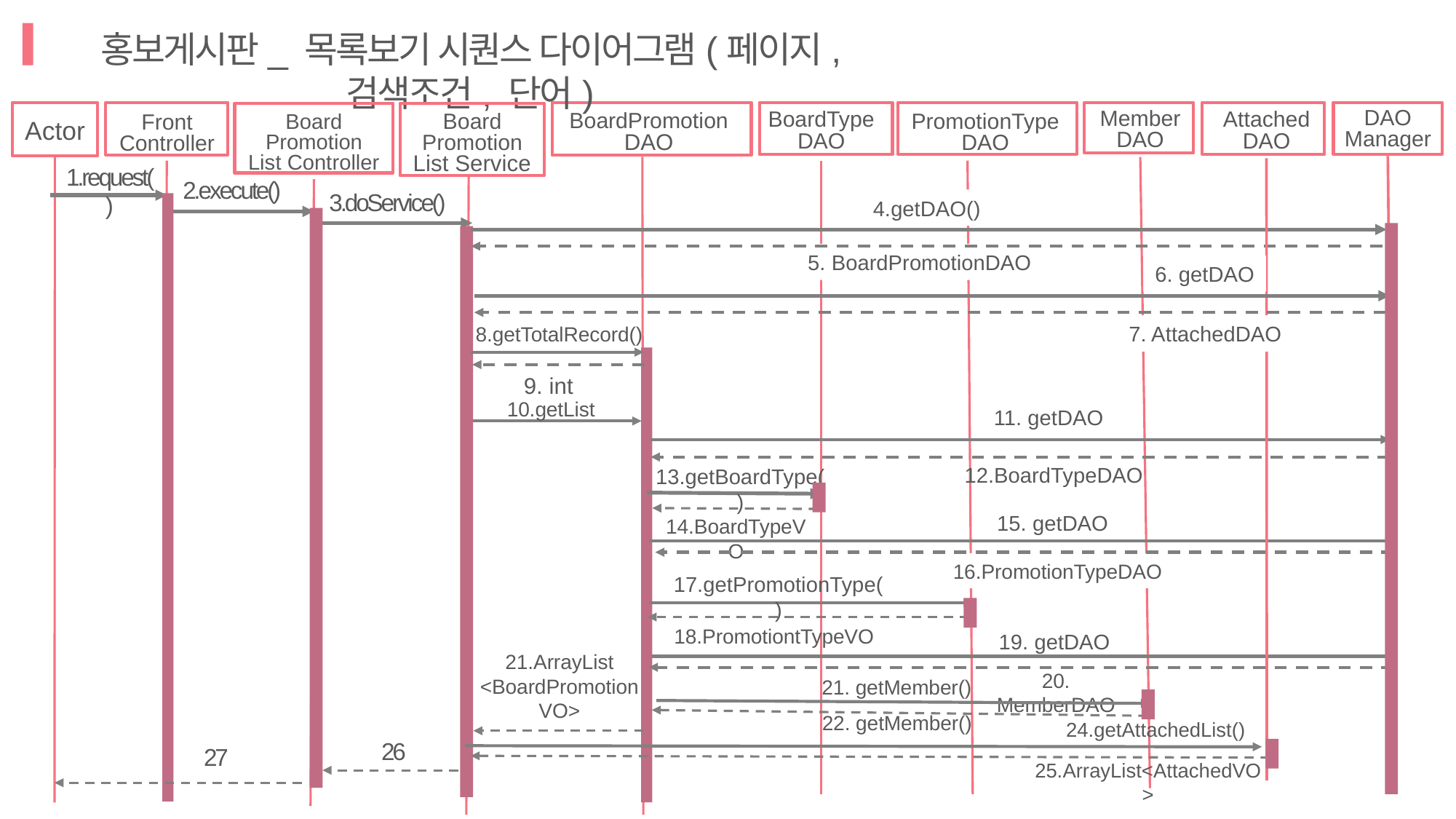

홍보게시판_ 목록보기 시퀀스 다이어그램(페이지, 검색조건, 단어)

BoardPromotion
DAO

Actor

Front
Controller

BoardType
DAO

PromotionType
DAO

Member
DAO

Attached
DAO

DAO
Manager

Board
Promotion
List Controller

Board
Promotion
List Service
1.request()
2.execute()
3.doService()
4.getDAO()

5. BoardPromotionDAO
6. getDAO
7. AttachedDAO
8.getTotalRecord()

9. int
10.getList
11. getDAO
12.BoardTypeDAO
13.getBoardType()

15. getDAO
14.BoardTypeVO
16.PromotionTypeDAO
17.getPromotionType()

18.PromotiontTypeVO
19. getDAO
21.ArrayList
<BoardPromotion
VO>
20. MemberDAO
21. getMember()

22. getMember()
24.getAttachedList()
26
27

25.ArrayList<AttachedVO>